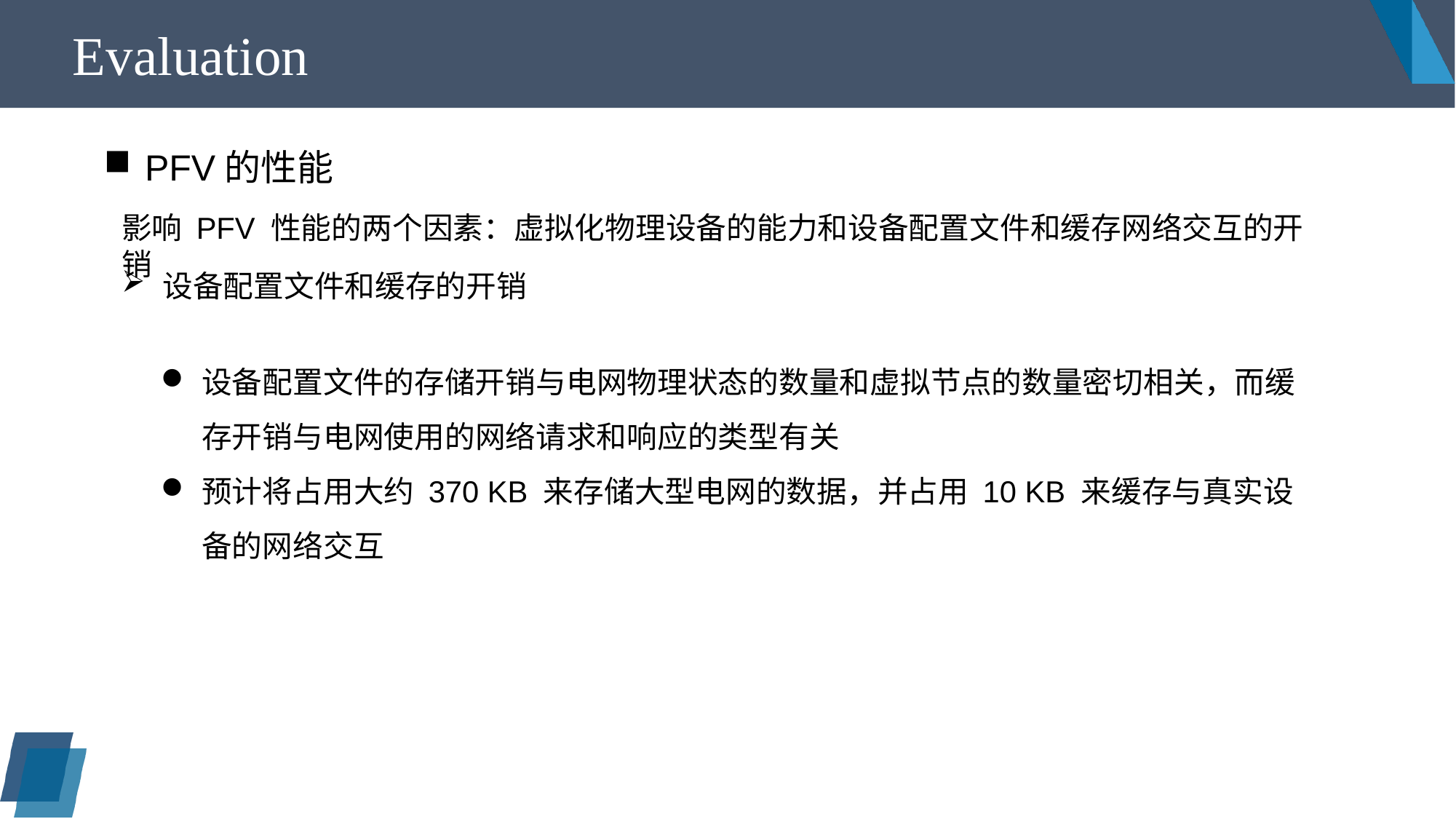

Evaluation
PFV的性能
影响 PFV 性能的两个因素：虚拟化物理设备的能力和设备配置文件和缓存网络交互的开销
设备配置文件和缓存的开销
设备配置文件的存储开销与电网物理状态的数量和虚拟节点的数量密切相关，而缓存开销与电网使用的网络请求和响应的类型有关
预计将占用大约 370 KB 来存储大型电网的数据，并占用 10 KB 来缓存与真实设备的网络交互